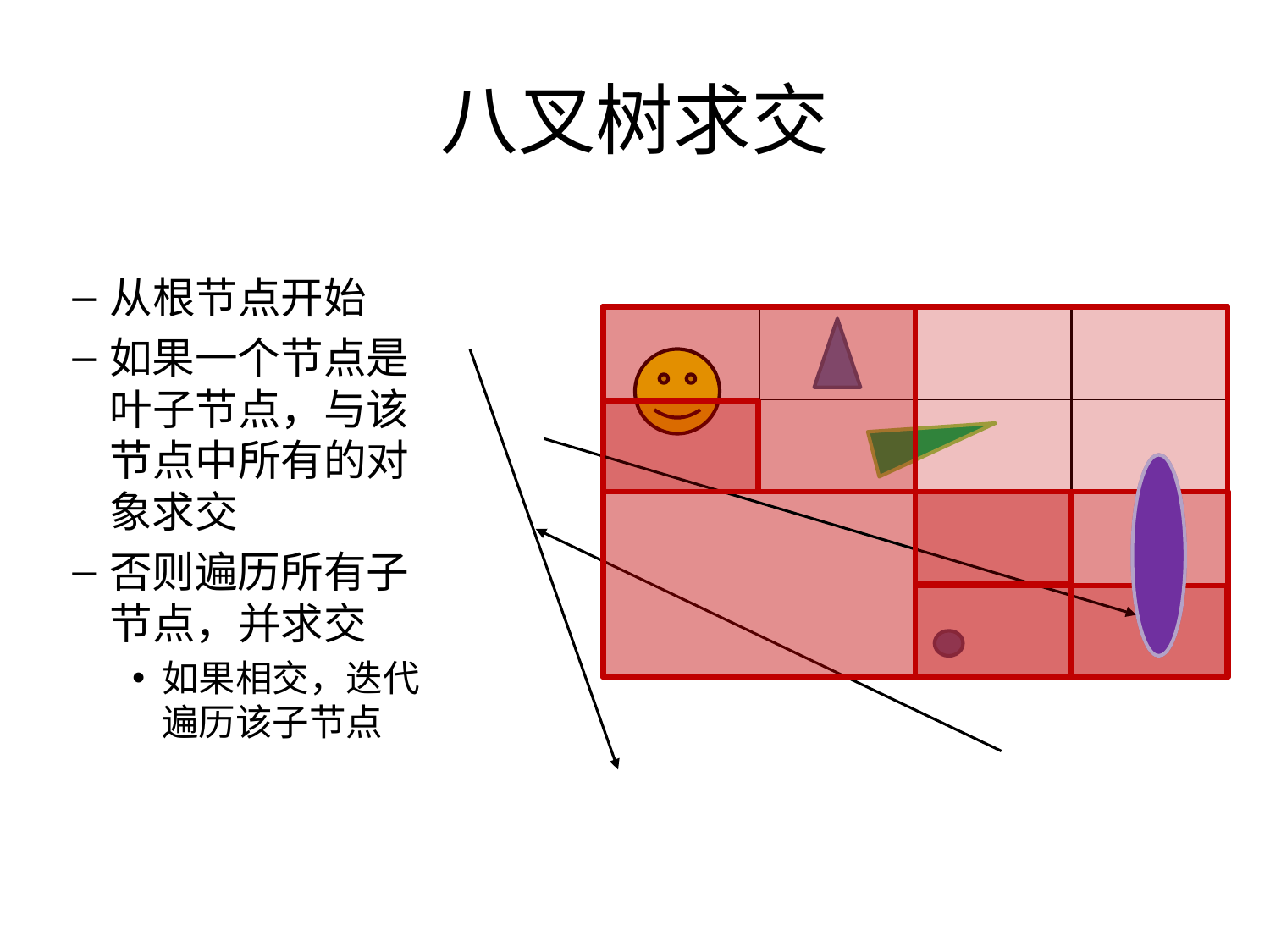

# 八叉树求交
从根节点开始
如果一个节点是叶子节点，与该节点中所有的对象求交
否则遍历所有子节点，并求交
如果相交，迭代遍历该子节点